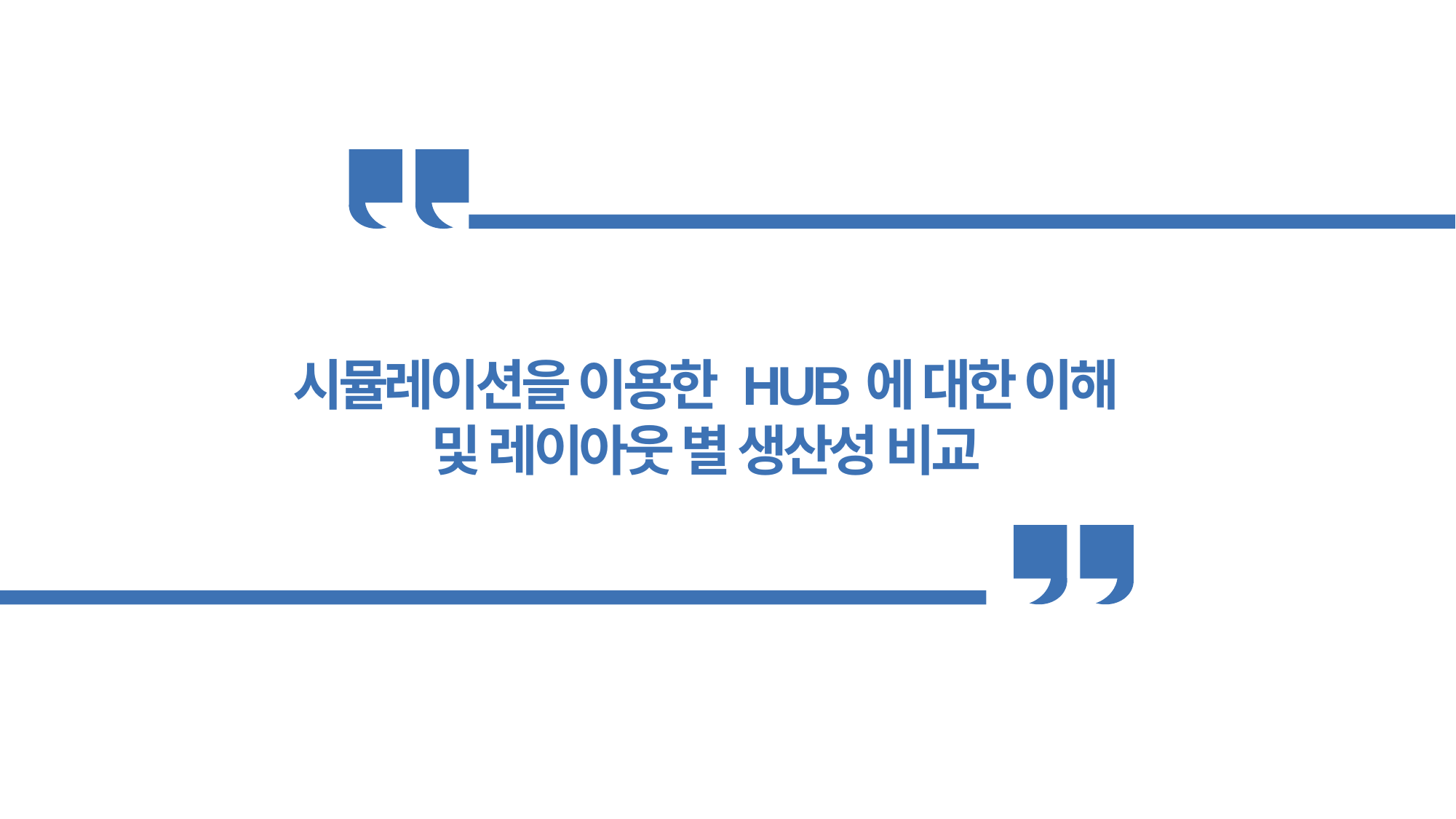

시뮬레이션을 이용한 HUB에 대한 이해
및 레이아웃 별 생산성 비교